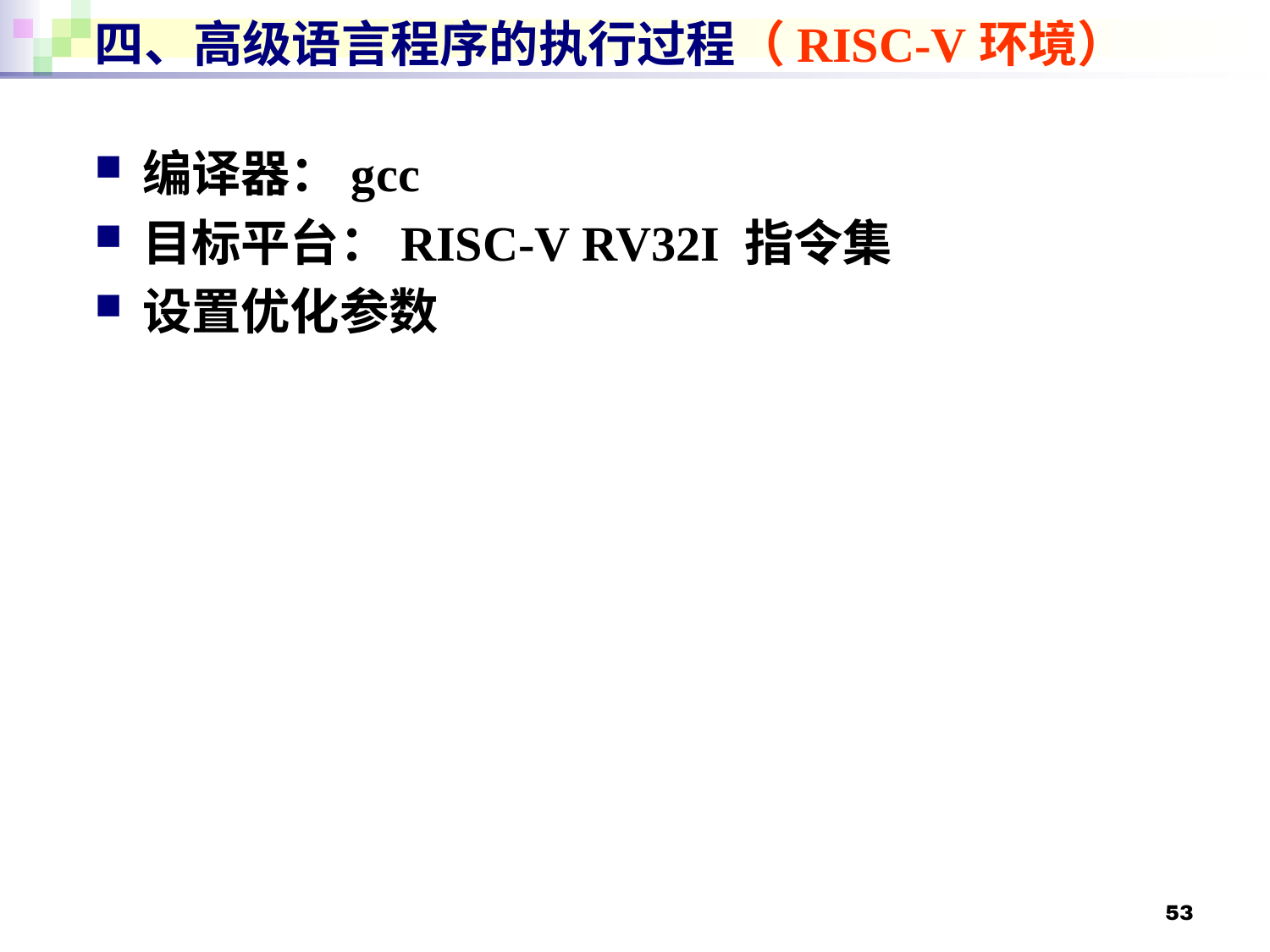

# 四、高级语言程序的执行过程（RISC-V环境）
编译器：gcc
目标平台：RISC-V RV32I 指令集
设置优化参数
53